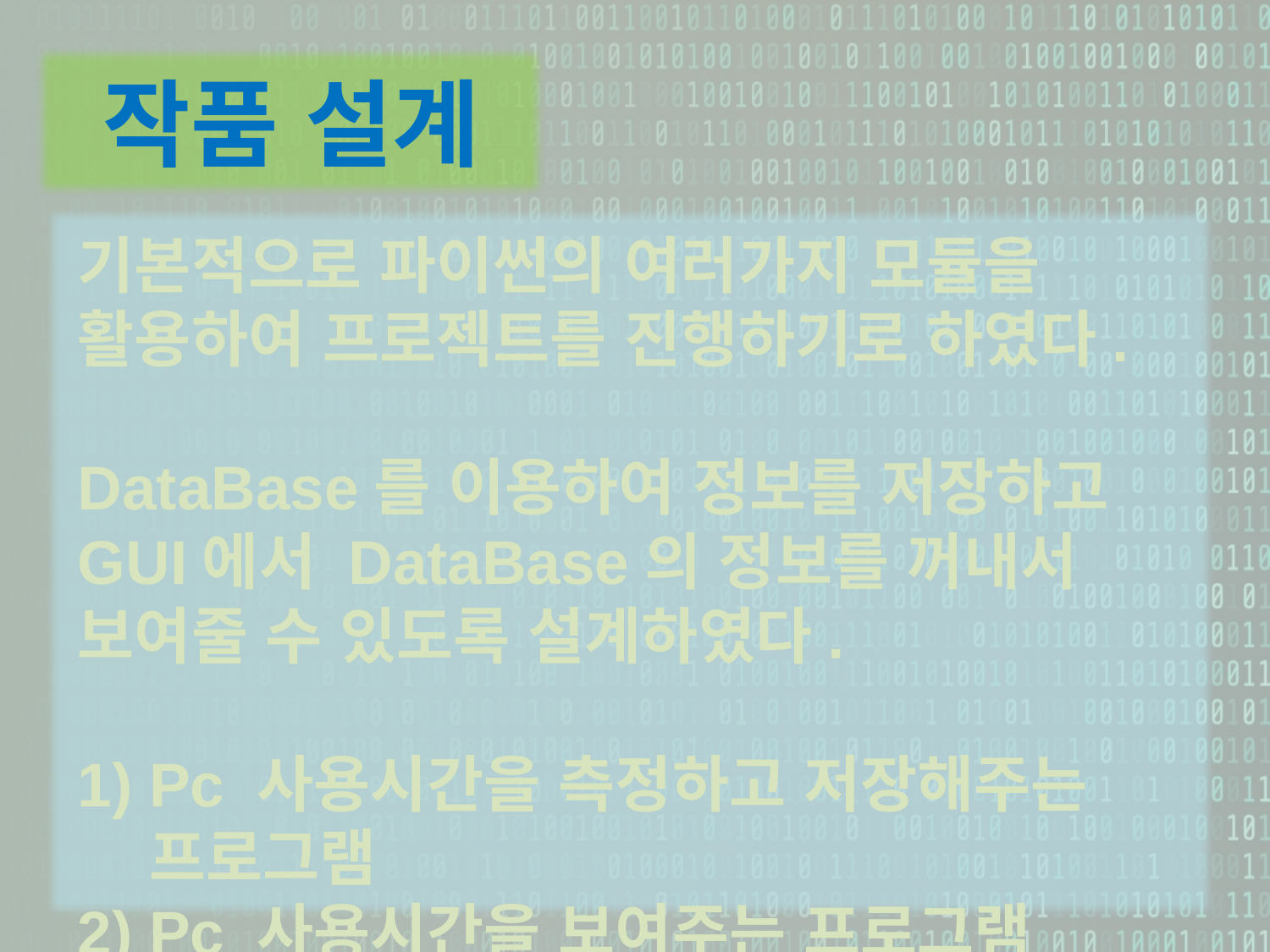

작품 설계

기본적으로 파이썬의 여러가지 모듈을 활용하여 프로젝트를 진행하기로 하였다.

DataBase를 이용하여 정보를 저장하고 GUI에서 DataBase의 정보를 꺼내서 보여줄 수 있도록 설계하였다.

Pc 사용시간을 측정하고 저장해주는 프로그램
Pc 사용시간을 보여주는 프로그램